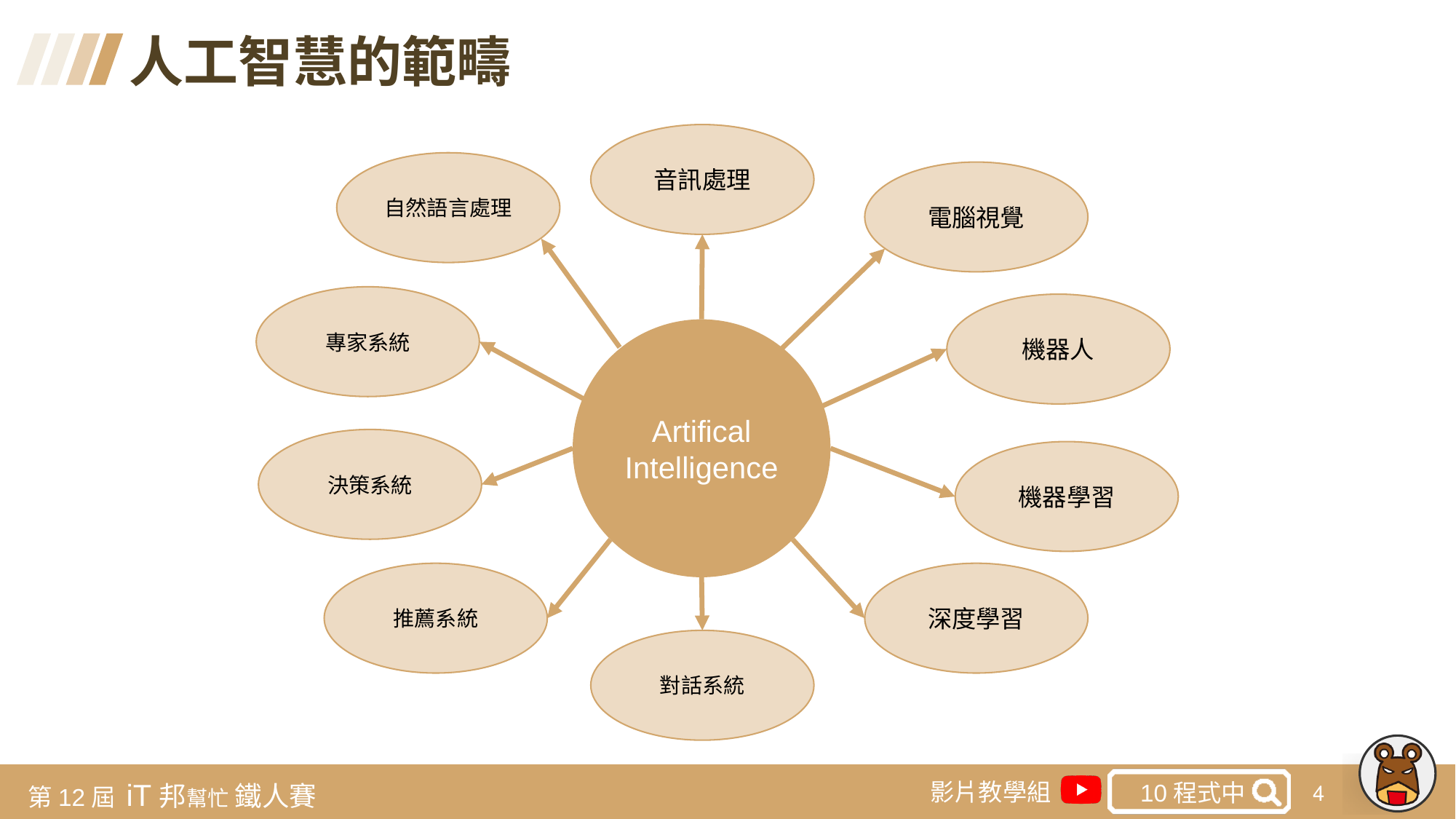

人工智慧的範疇
音訊處理
自然語言處理
電腦視覺
專家系統
機器人
Artifical Intelligence
決策系統
機器學習
推薦系統
深度學習
對話系統